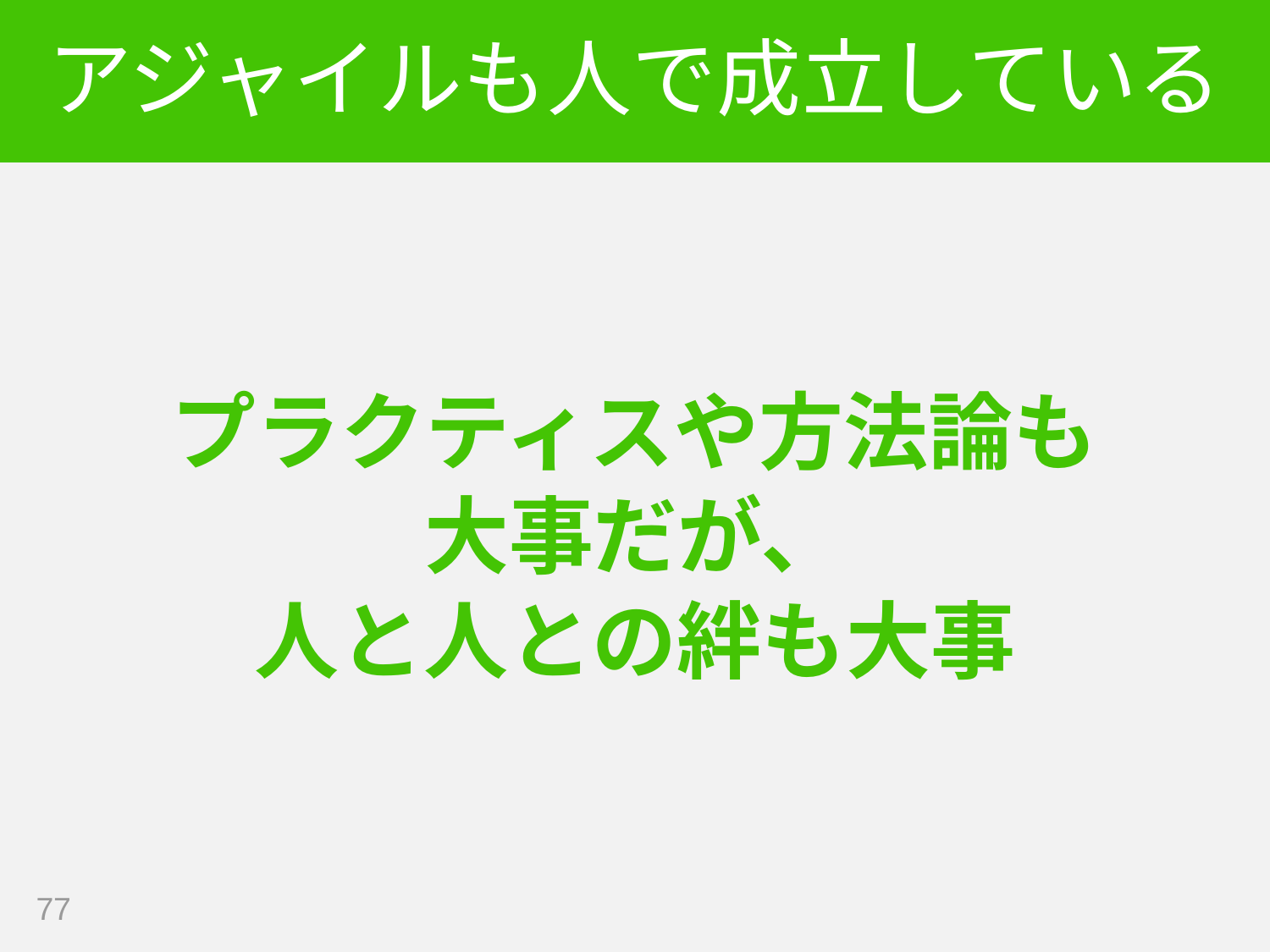

# アジャイルも人で成立している
プラクティスや方法論も
大事だが、
人と人との絆も大事
77